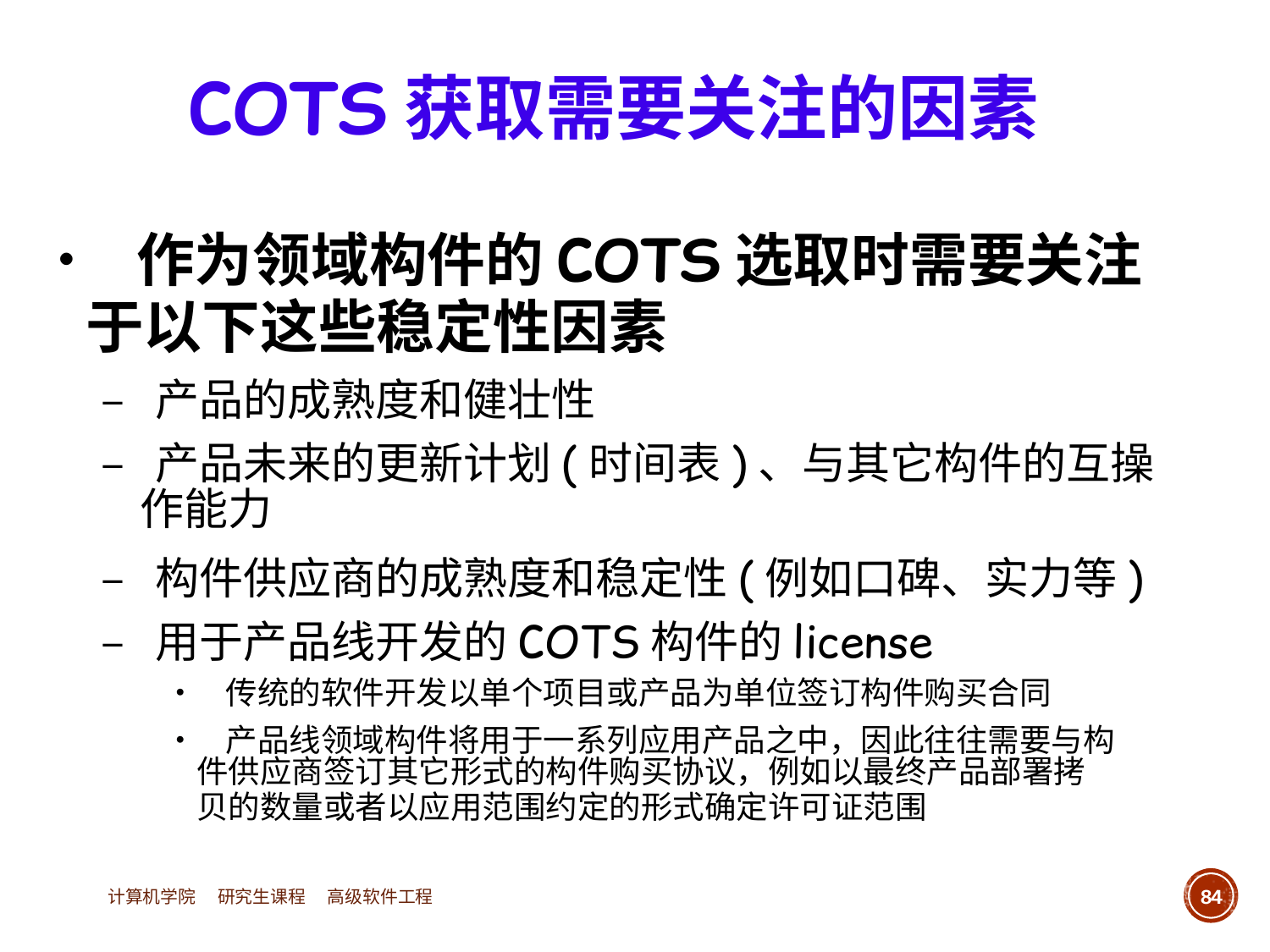

COTS获取需要关注的因素

•  作为领域构件的COTS选取时需要关注
	于以下这些稳定性因素
		–  产品的成熟度和健壮性
		–  产品未来的更新计划(时间表)、与其它构件的互操
			作能力
		–  构件供应商的成熟度和稳定性(例如口碑、实力等)
		–  用于产品线开发的COTS构件的license
				•   传统的软件开发以单个项目或产品为单位签订构件购买合同
				•   产品线领域构件将用于一系列应用产品之中，因此往往需要与构
						件供应商签订其它形式的构件购买协议，例如以最终产品部署拷
						贝的数量或者以应用范围约定的形式确定许可证范围
计算机学院    研究生课程    高级软件工程
84